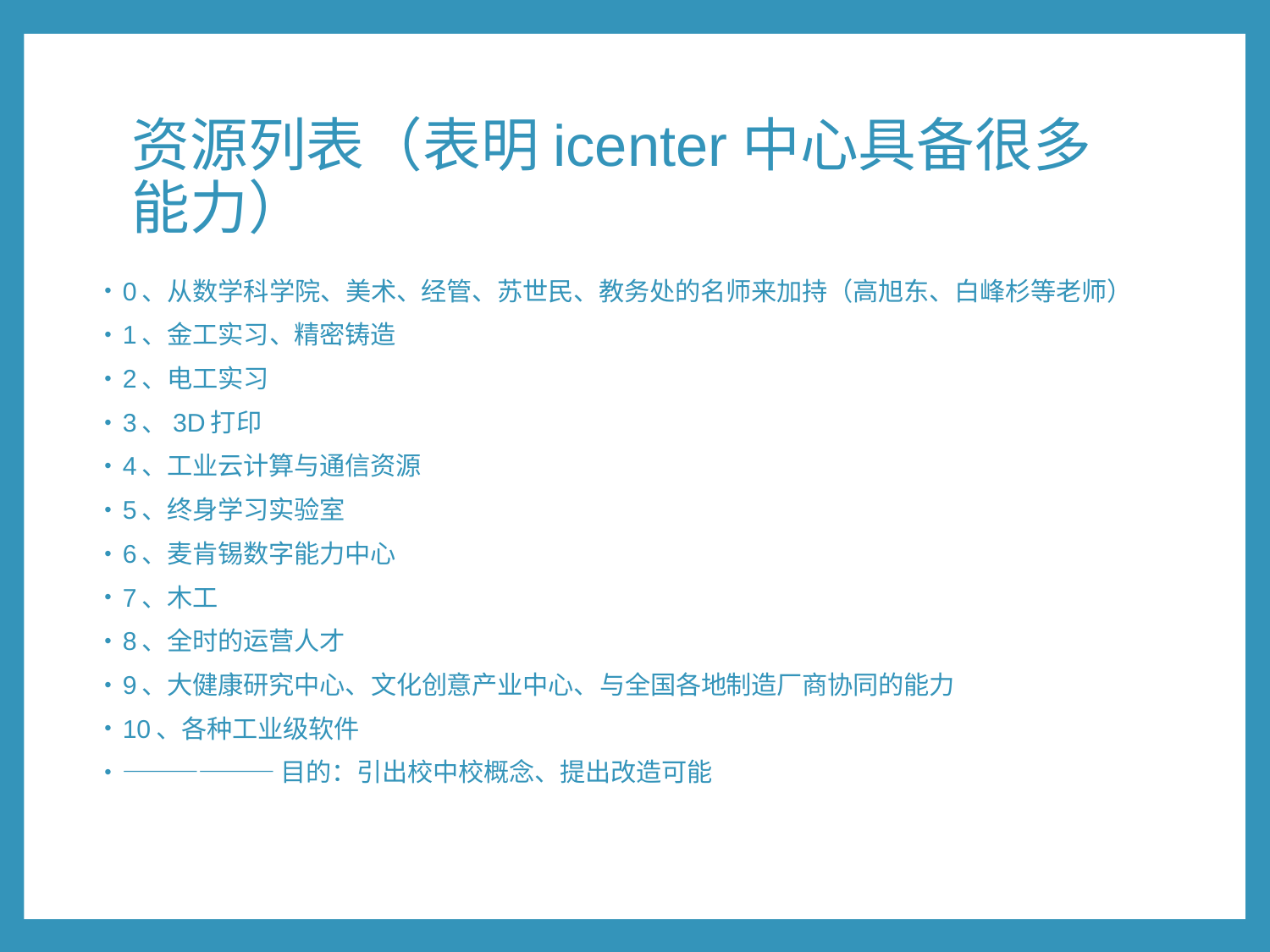

# 资源列表（表明icenter中心具备很多能力）
0、从数学科学院、美术、经管、苏世民、教务处的名师来加持（高旭东、白峰杉等老师）
1、金工实习、精密铸造
2、电工实习
3、3D打印
4、工业云计算与通信资源
5、终身学习实验室
6、麦肯锡数字能力中心
7、木工
8、全时的运营人才
9、大健康研究中心、文化创意产业中心、与全国各地制造厂商协同的能力
10、各种工业级软件
——————目的：引出校中校概念、提出改造可能